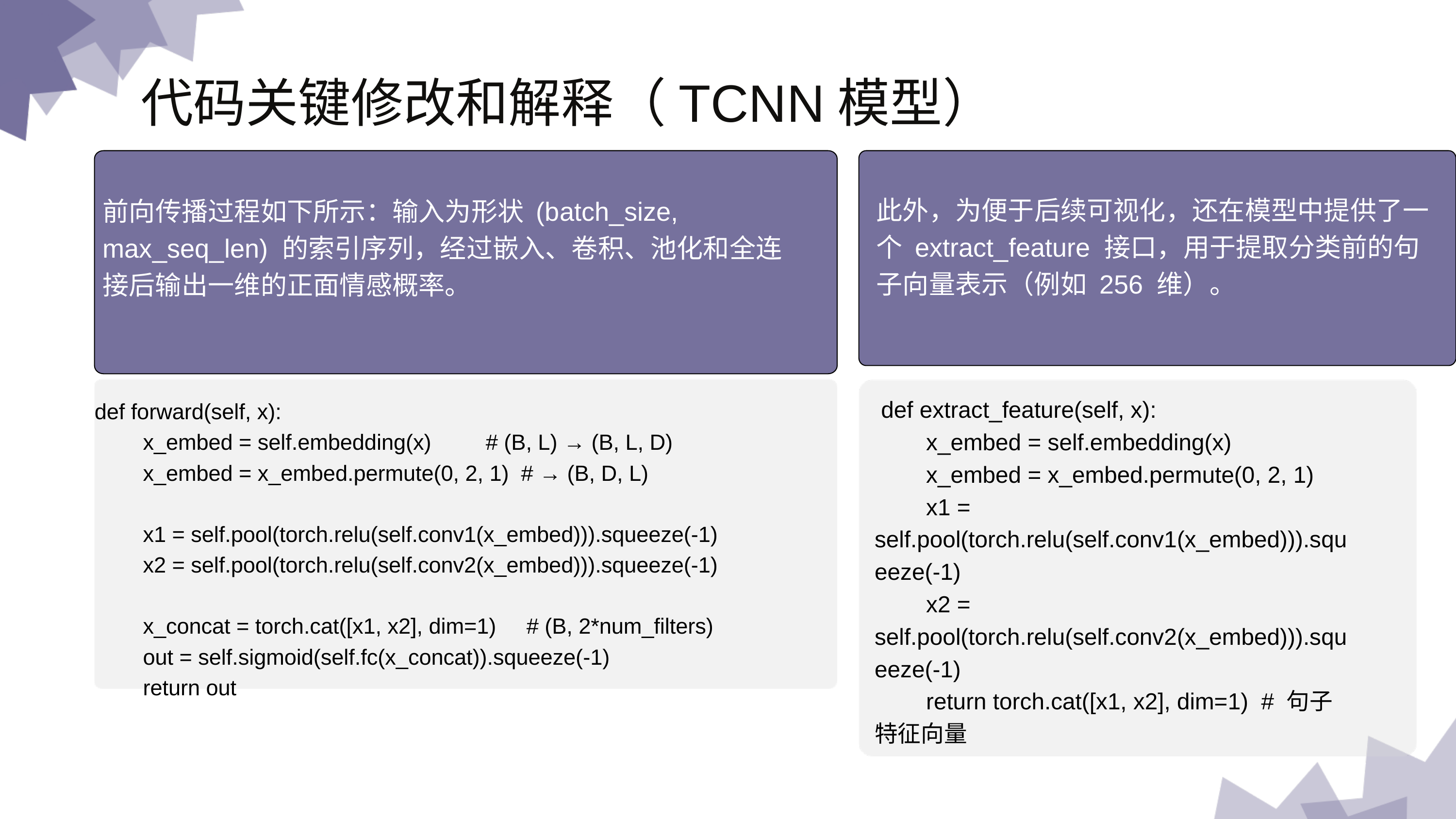

代码关键修改和解释（TCNN模型）

前向传播过程如下所示：输入为形状 (batch_size, max_seq_len) 的索引序列，经过嵌入、卷积、池化和全连接后输出一维的正面情感概率。

此外，为便于后续可视化，还在模型中提供了一个 extract_feature 接口，用于提取分类前的句子向量表示（例如 256 维）。

 def extract_feature(self, x):
        x_embed = self.embedding(x)
        x_embed = x_embed.permute(0, 2, 1)
        x1 = self.pool(torch.relu(self.conv1(x_embed))).squeeze(-1)
        x2 = self.pool(torch.relu(self.conv2(x_embed))).squeeze(-1)
        return torch.cat([x1, x2], dim=1)  # 句子特征向量

def forward(self, x):
        x_embed = self.embedding(x)         # (B, L) → (B, L, D)
        x_embed = x_embed.permute(0, 2, 1)  # → (B, D, L)

        x1 = self.pool(torch.relu(self.conv1(x_embed))).squeeze(-1)
        x2 = self.pool(torch.relu(self.conv2(x_embed))).squeeze(-1)

        x_concat = torch.cat([x1, x2], dim=1)     # (B, 2*num_filters)
        out = self.sigmoid(self.fc(x_concat)).squeeze(-1)
        return out

演示文稿是一种实用的工具，可以是演示，演讲，报告等。大部分时间，它们都是在为观众服务。